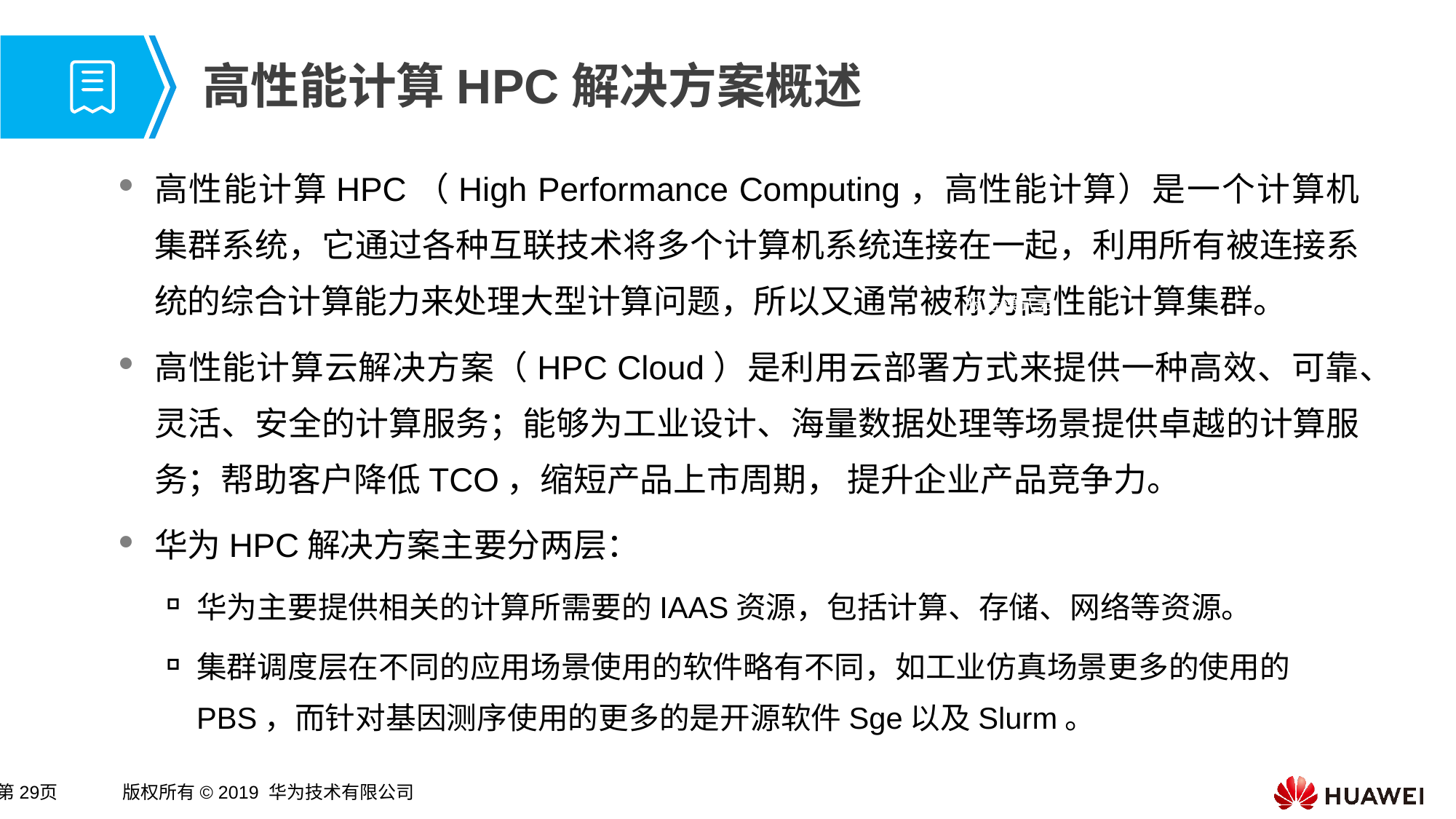

# 高性能计算HPC解决方案概述
高性能计算HPC（High Performance Computing，高性能计算）是一个计算机集群系统，它通过各种互联技术将多个计算机系统连接在一起，利用所有被连接系统的综合计算能力来处理大型计算问题，所以又通常被称为高性能计算集群。
高性能计算云解决方案（HPC Cloud）是利用云部署方式来提供一种高效、可靠、灵活、安全的计算服务；能够为工业设计、海量数据处理等场景提供卓越的计算服务；帮助客户降低TCO，缩短产品上市周期， 提升企业产品竞争力。
华为HPC解决方案主要分两层：
华为主要提供相关的计算所需要的IAAS资源，包括计算、存储、网络等资源。
集群调度层在不同的应用场景使用的软件略有不同，如工业仿真场景更多的使用的PBS，而针对基因测序使用的更多的是开源软件Sge以及Slurm。

服务模式云